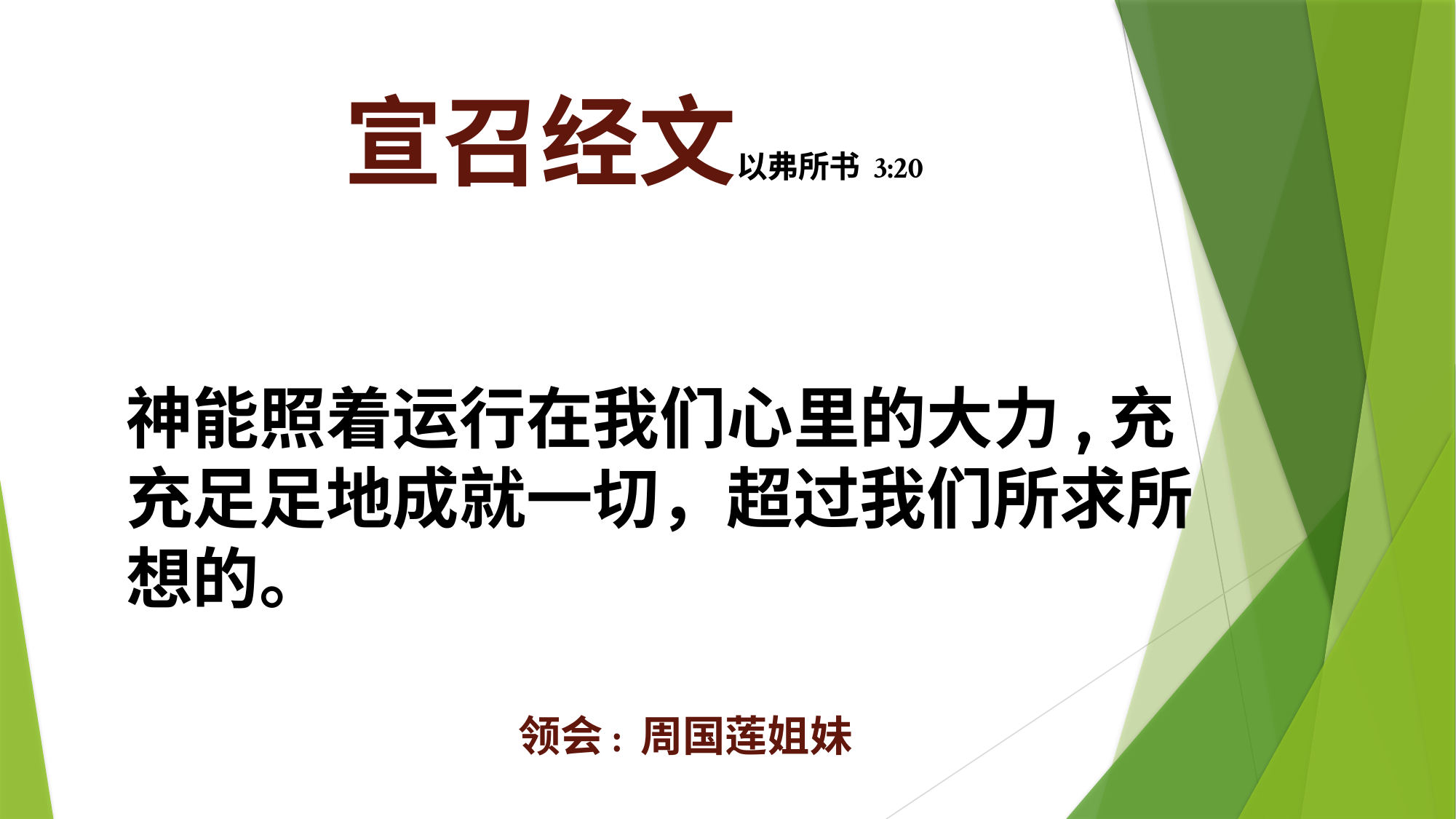

宣召经文以弗所书 3:20
神能照着运行在我们心里的大力,充充足足地成就一切，超过我们所求所想的。
领会: 周国莲姐妹